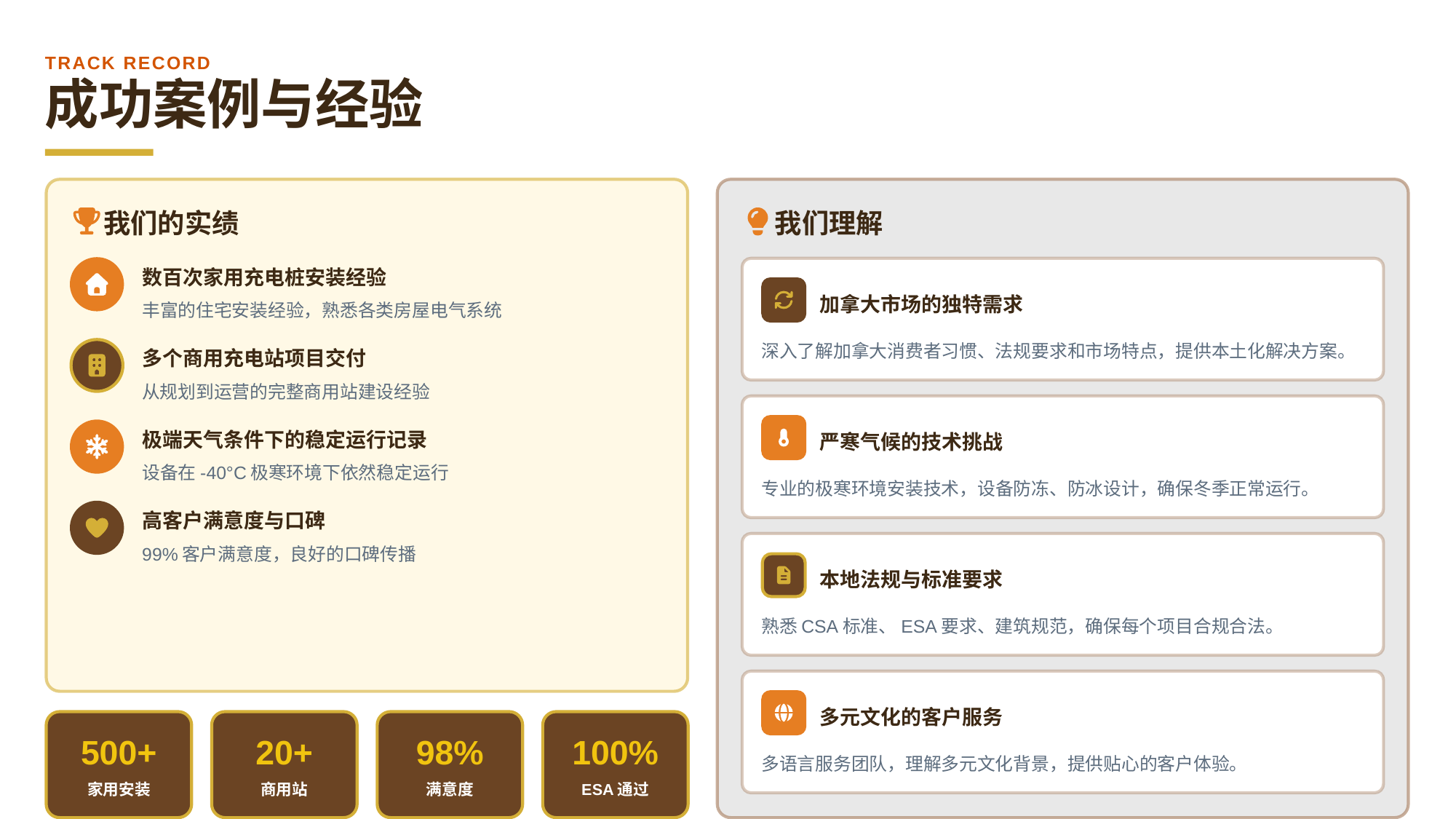

TRACK RECORD
成功案例与经验

我们的实绩
我们理解

数百次家用充电桩安装经验

加拿大市场的独特需求

丰富的住宅安装经验，熟悉各类房屋电气系统
深入了解加拿大消费者习惯、法规要求和市场特点，提供本土化解决方案。
多个商用充电站项目交付

从规划到运营的完整商用站建设经验

极端天气条件下的稳定运行记录
严寒气候的技术挑战

设备在-40°C极寒环境下依然稳定运行
专业的极寒环境安装技术，设备防冻、防冰设计，确保冬季正常运行。

高客户满意度与口碑

99%客户满意度，良好的口碑传播

本地法规与标准要求

熟悉CSA标准、ESA要求、建筑规范，确保每个项目合规合法。

多元文化的客户服务

500+
20+
98%
100%
多语言服务团队，理解多元文化背景，提供贴心的客户体验。
家用安装
商用站
满意度
ESA通过